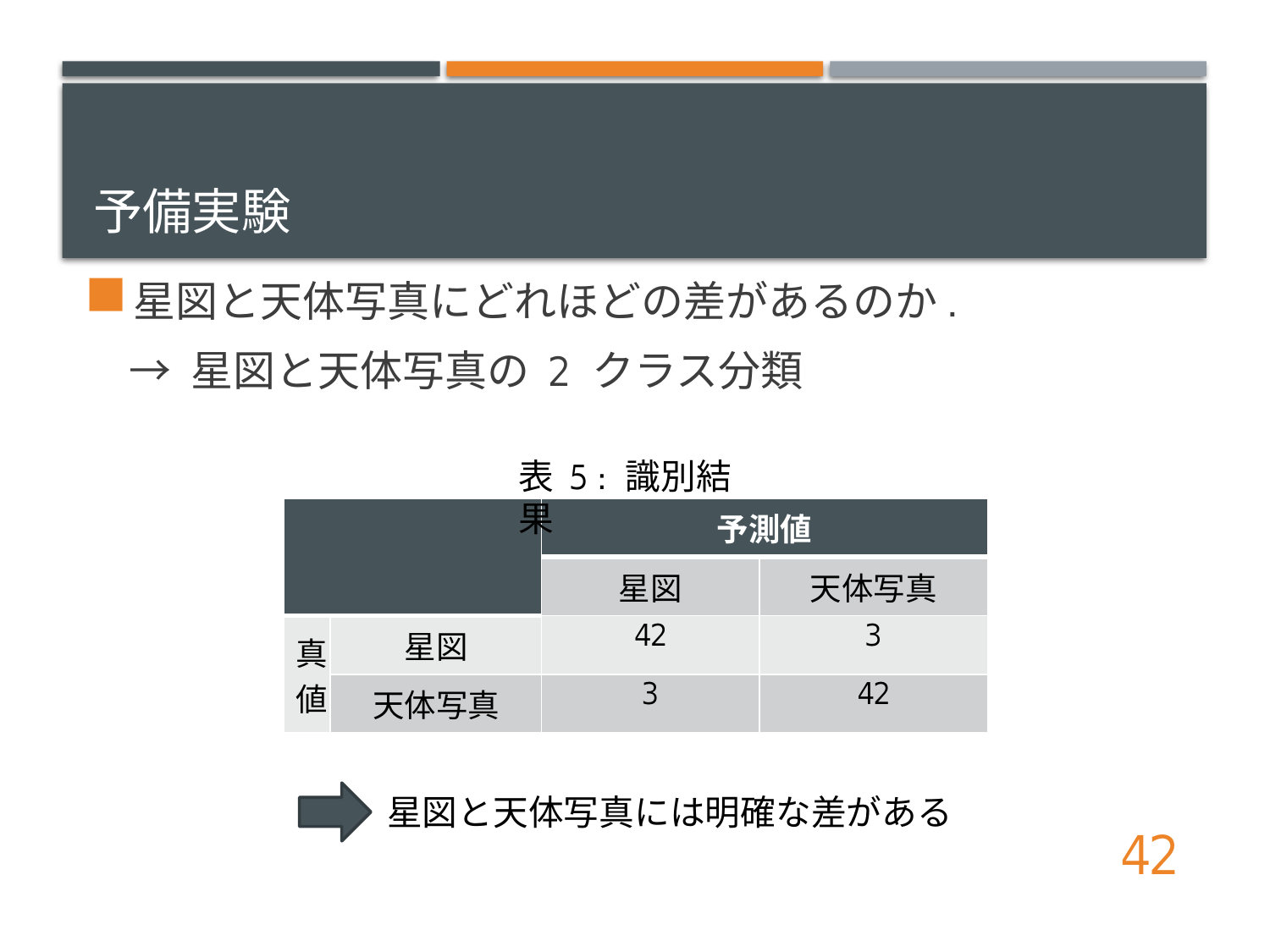

# 予備実験

星図と天体写真にどれほどの差があるのか.
    → 星図と天体写真の 2 クラス分類

表 5 : 識別結果
|  |  | 予測値 |  |
| --- | --- | --- | --- |
|  |  | 星図 | 天体写真 |
| 真値 | 星図 | 42 | 3 |
|  | 天体写真 | 3 | 42 |

星図と天体写真には明確な差がある
42